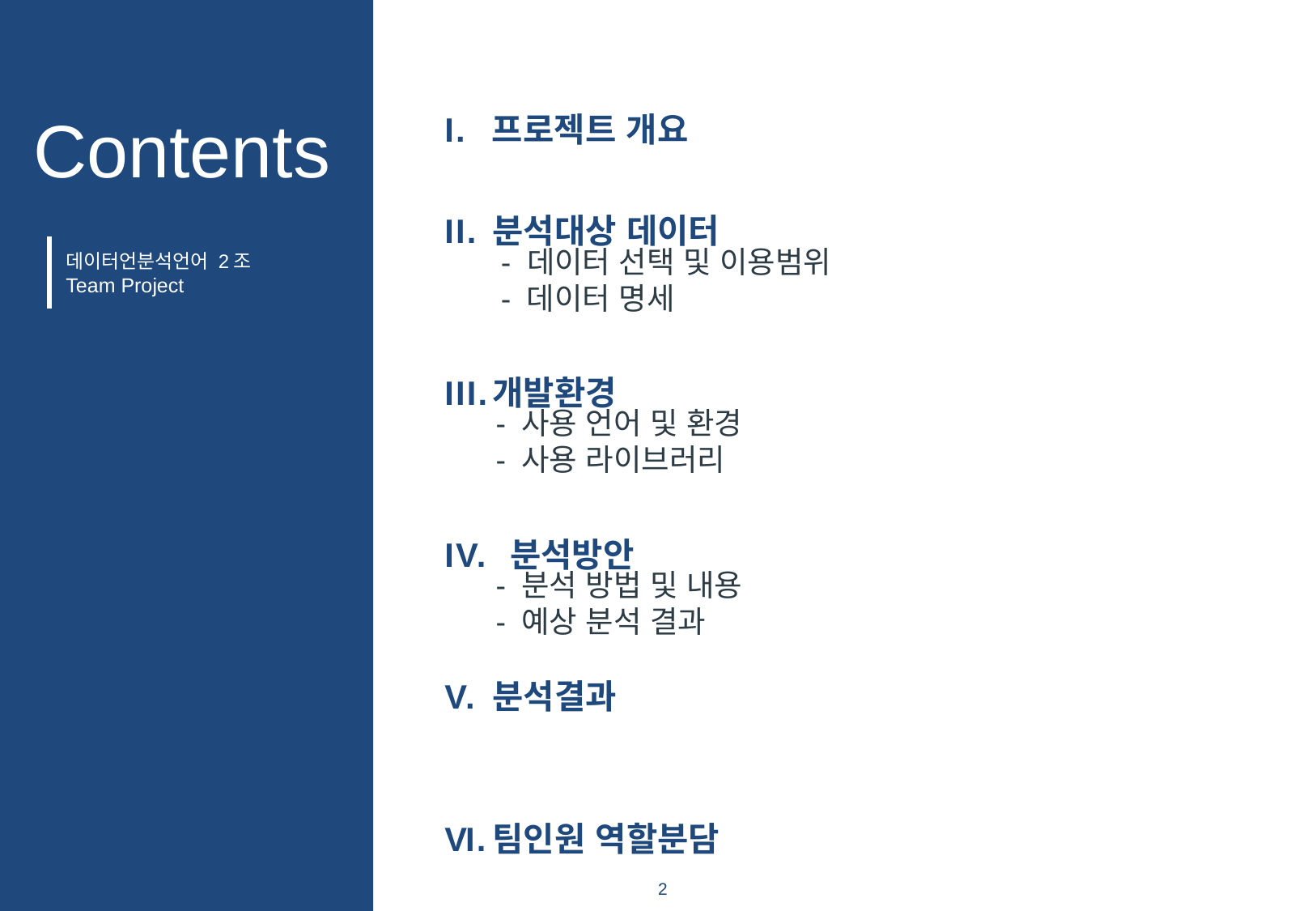

프로젝트 개요
분석대상 데이터

개발환경

 분석방안

분석결과
팀인원 역할분담

Contents
- 데이터 선택 및 이용범위
- 데이터 명세
데이터언분석언어 2조
Team Project
      - 사용 언어 및 환경
      - 사용 라이브러리
      - 분석 방법 및 내용
      - 예상 분석 결과